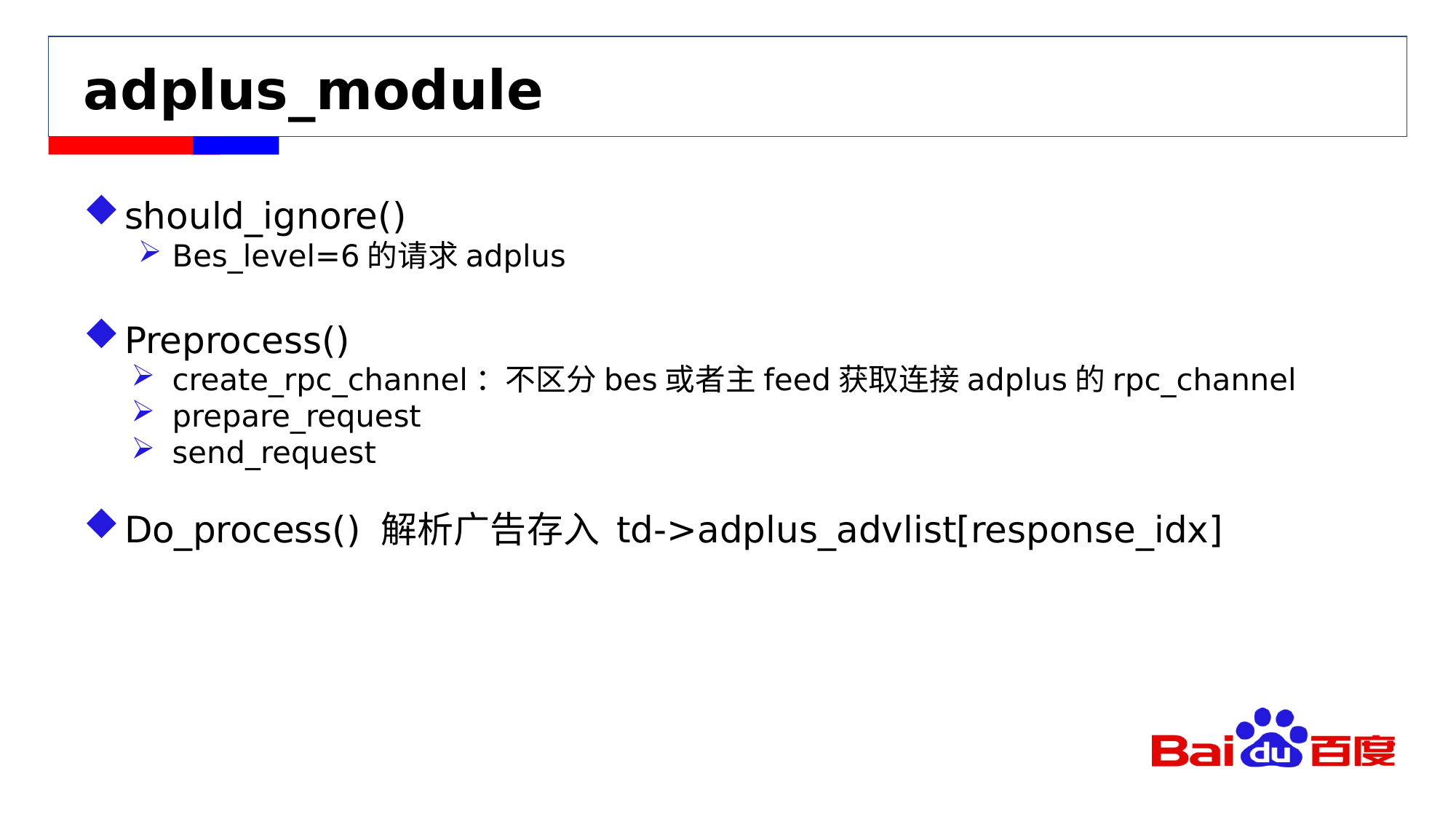

# adplus_module
should_ignore()
Bes_level=6的请求adplus

Preprocess()
create_rpc_channel：不区分bes或者主feed获取连接adplus的rpc_channel
prepare_request
send_request

Do_process() 解析广告存入 td->adplus_advlist[response_idx]